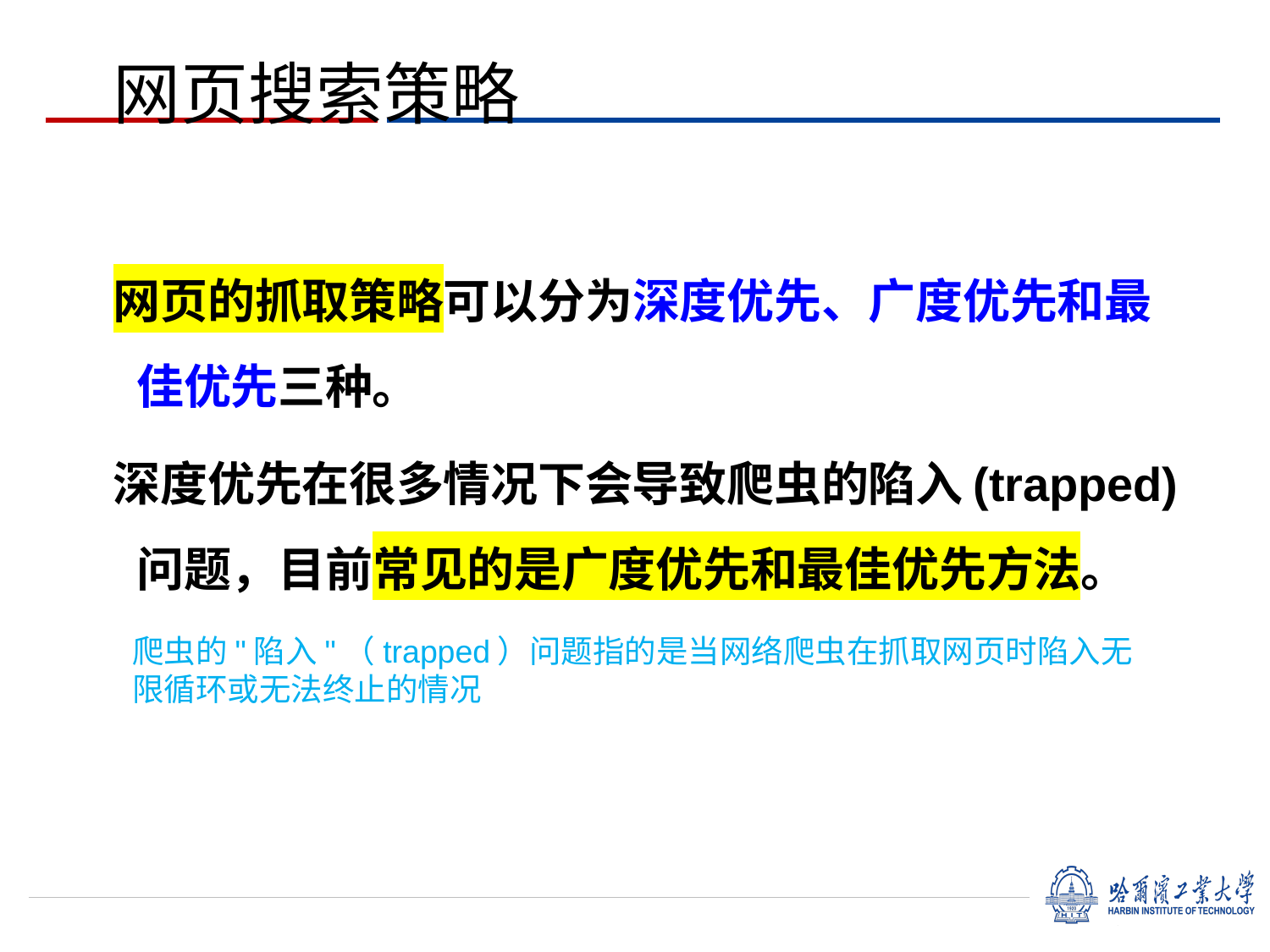

网页搜索策略

网页的抓取策略可以分为深度优先、广度优先和最佳优先三种。
深度优先在很多情况下会导致爬虫的陷入(trapped)问题，目前常见的是广度优先和最佳优先方法。

爬虫的"陷入"（trapped）问题指的是当网络爬虫在抓取网页时陷入无限循环或无法终止的情况